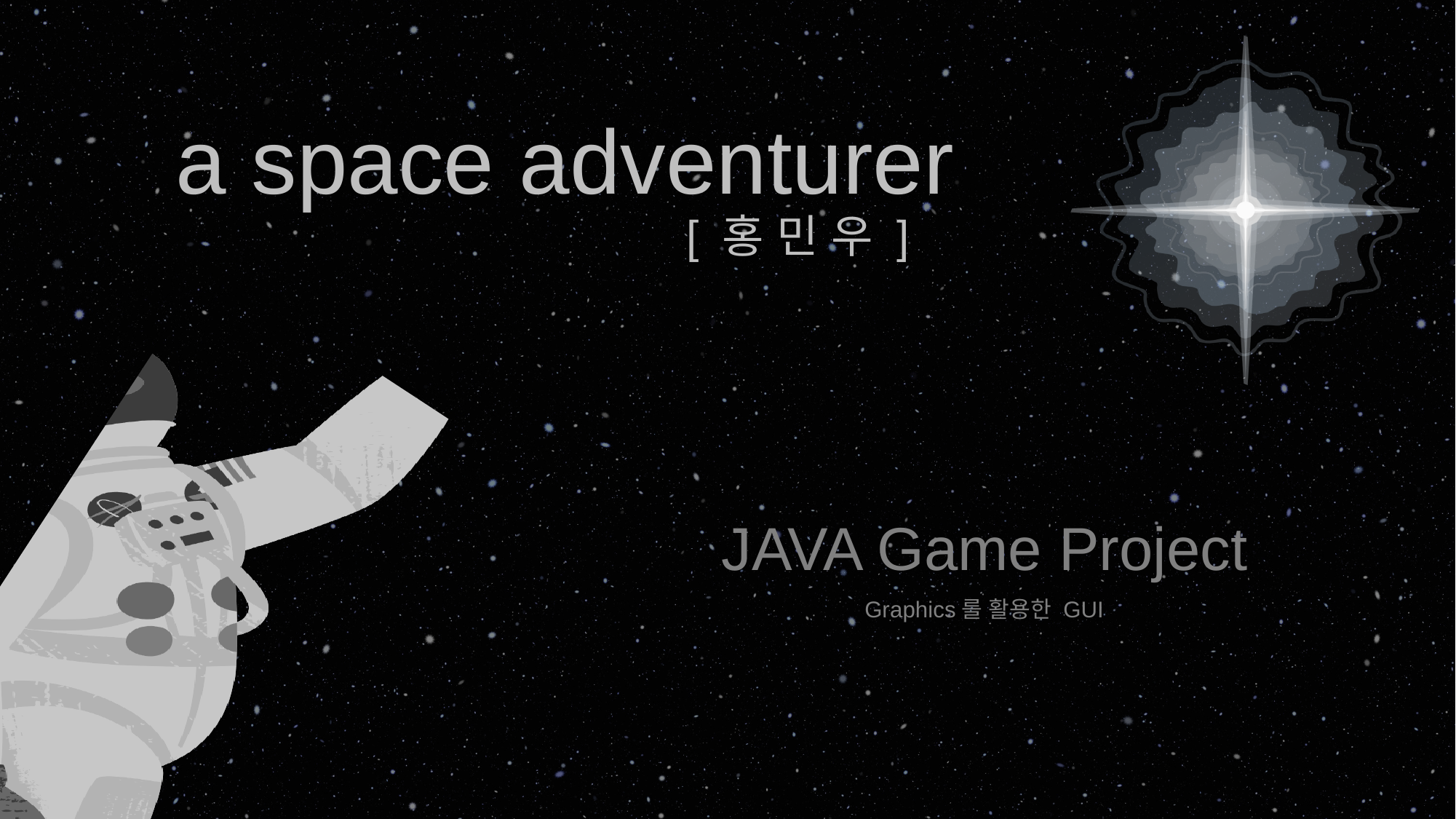

a space adventurer

[ 홍 민 우 ]

JAVA Game Project
Graphics를 활용한 GUI